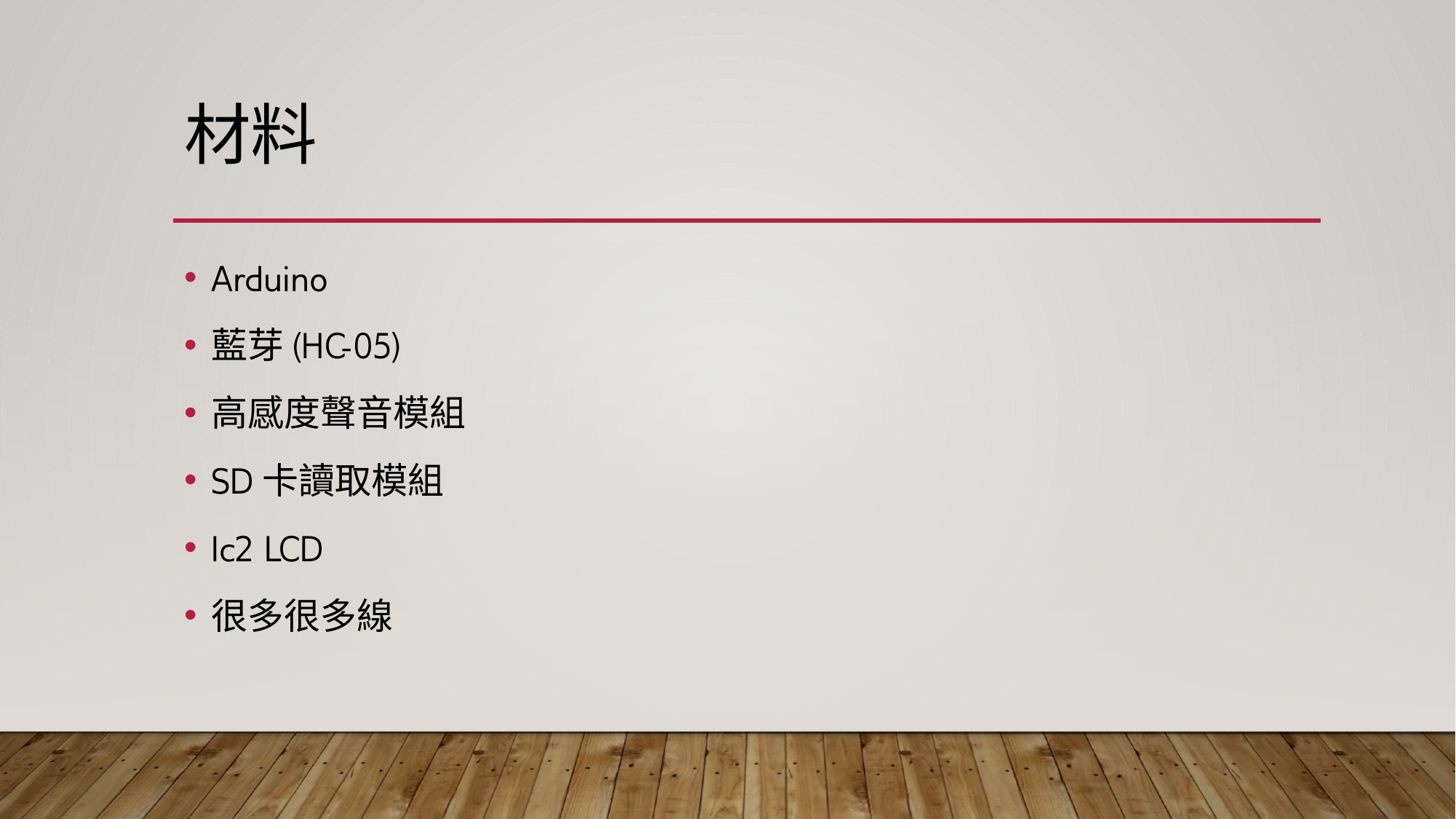

# 材料
Arduino
藍芽(HC-05)
高感度聲音模組
SD卡讀取模組
Ic2 LCD
很多很多線